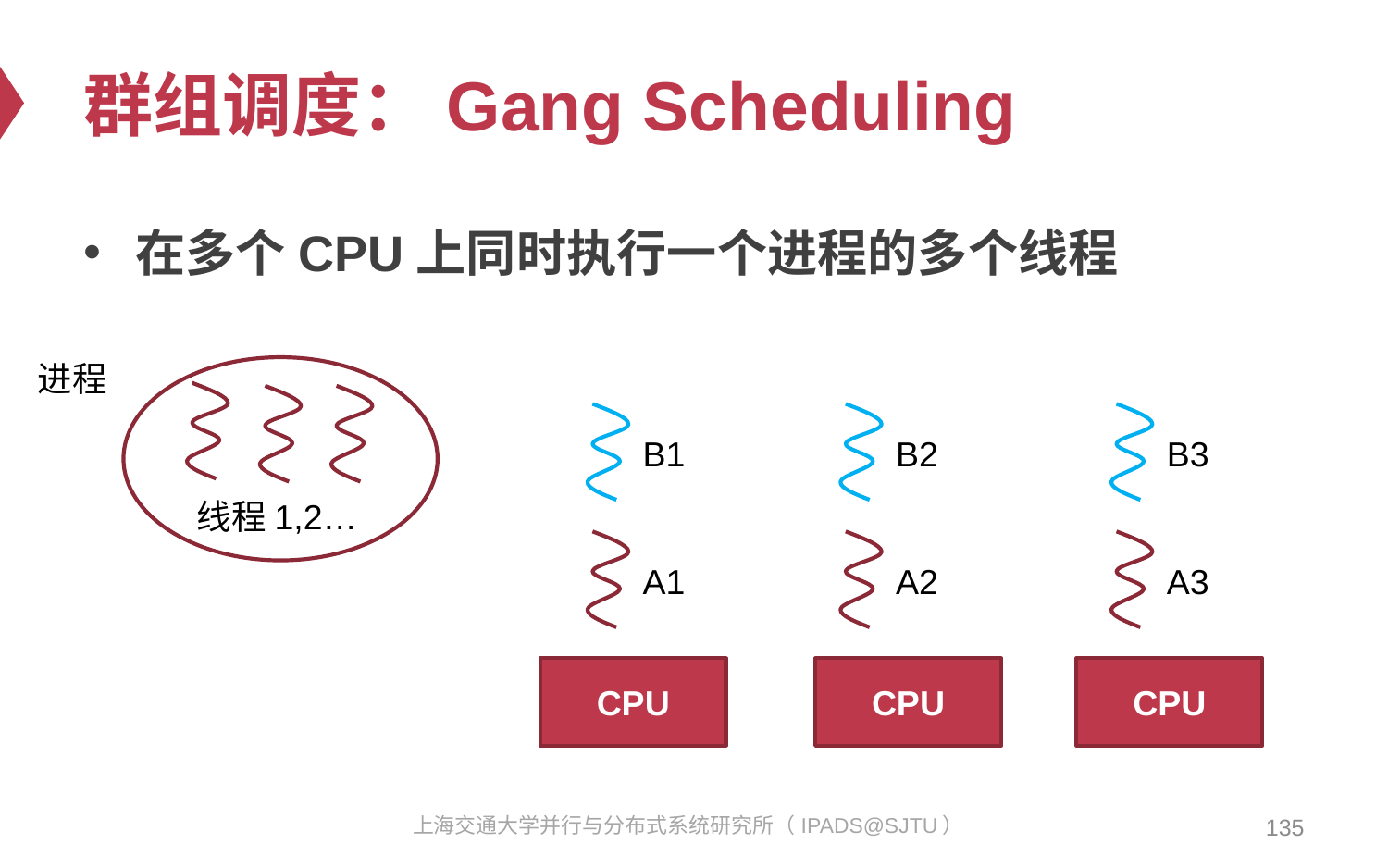

# 群组调度：Gang Scheduling
在多个CPU上同时执行一个进程的多个线程
进程

B1

B2

B3
线程1,2…

A1

A2

A3
CPU
CPU
CPU
135
上海交通大学并行与分布式系统研究所（IPADS@SJTU）